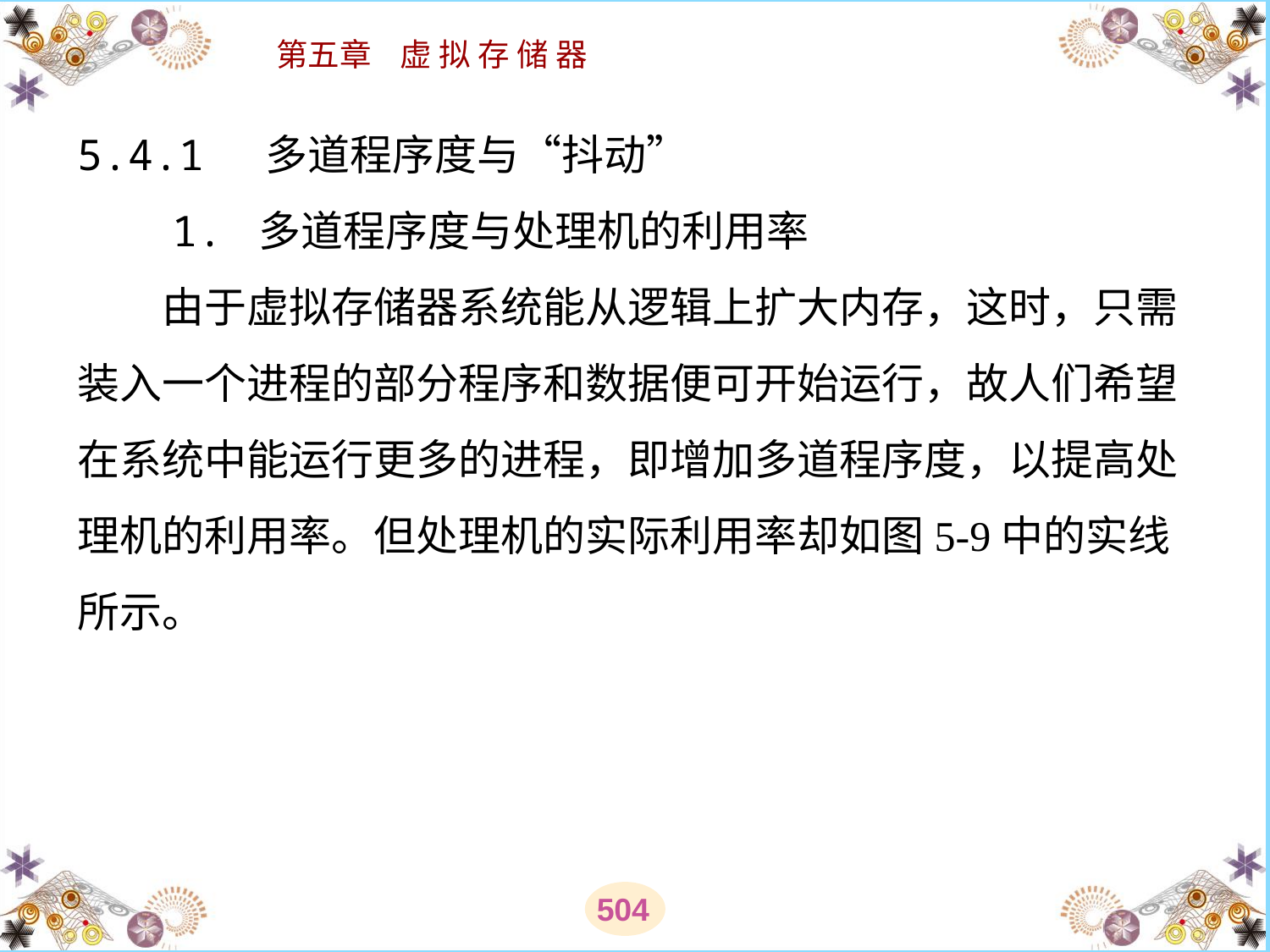

# 5.4.1  多道程序度与“抖动” 　　1. 多道程序度与处理机的利用率 　　由于虚拟存储器系统能从逻辑上扩大内存，这时，只需装入一个进程的部分程序和数据便可开始运行，故人们希望在系统中能运行更多的进程，即增加多道程序度，以提高处理机的利用率。但处理机的实际利用率却如图5-9中的实线所示。